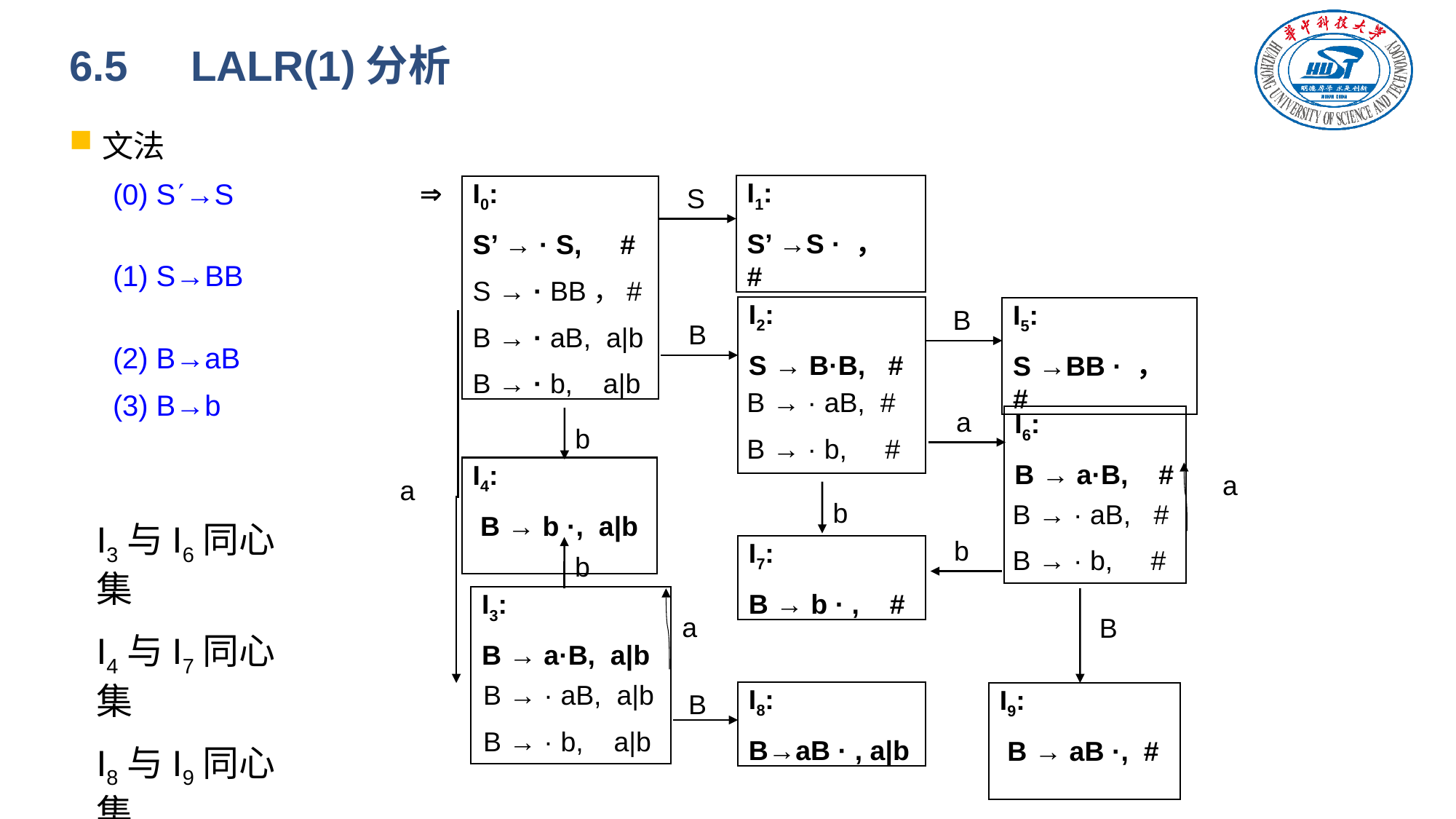

# 6.5　LALR(1)分析
文法
(0) S′→S
(1) S→BB
(2) B→aB
(3) B→b

⇒
S
I1:
S’ →S · ，  #
I0:
S’ → · S,     #
S → · BB，#
B → · aB,  a|b
B → · b,    a|b

I2:
S → B·B,   #

B
I5:
S →BB · ， #
B

B → · aB,  #
B → · b,     #
a
I6:
B → a·B,    #

b

I4:
 B → b ·,  a|b
a
a

b
B → · aB,   #
B → · b,     #
I3与I6同心集
I4与I7同心集
I8与I9同心集
b
I7:
B → b · ,    #

b

I3:
B → a·B,  a|b

a

B
B → · aB,  a|b
B → · b,    a|b
B
I8:
B→aB · , a|b
I9:
 B → aB ·,  #

81